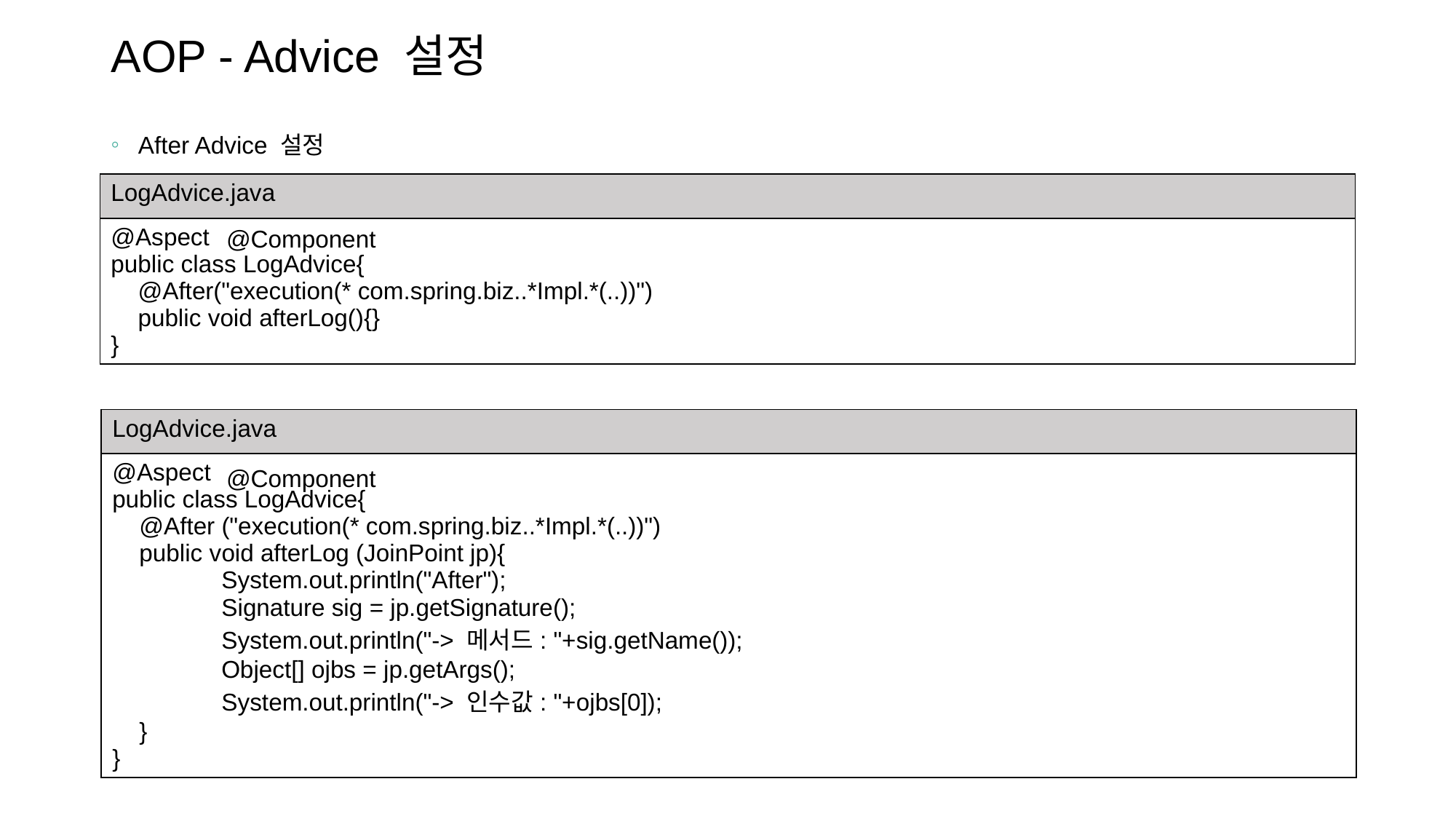

# AOP - Advice 설정
After Advice 설정
| LogAdvice.java |
| --- |
| @Aspect public class LogAdvice{ @After("execution(\* com.spring.biz..\*Impl.\*(..))") public void afterLog(){} } |
@Component
| LogAdvice.java |
| --- |
| @Aspect public class LogAdvice{ @After ("execution(\* com.spring.biz..\*Impl.\*(..))") public void afterLog (JoinPoint jp){ System.out.println("After"); Signature sig = jp.getSignature(); System.out.println("-> 메서드: "+sig.getName()); Object[] ojbs = jp.getArgs(); System.out.println("-> 인수값: "+ojbs[0]); } } |
@Component